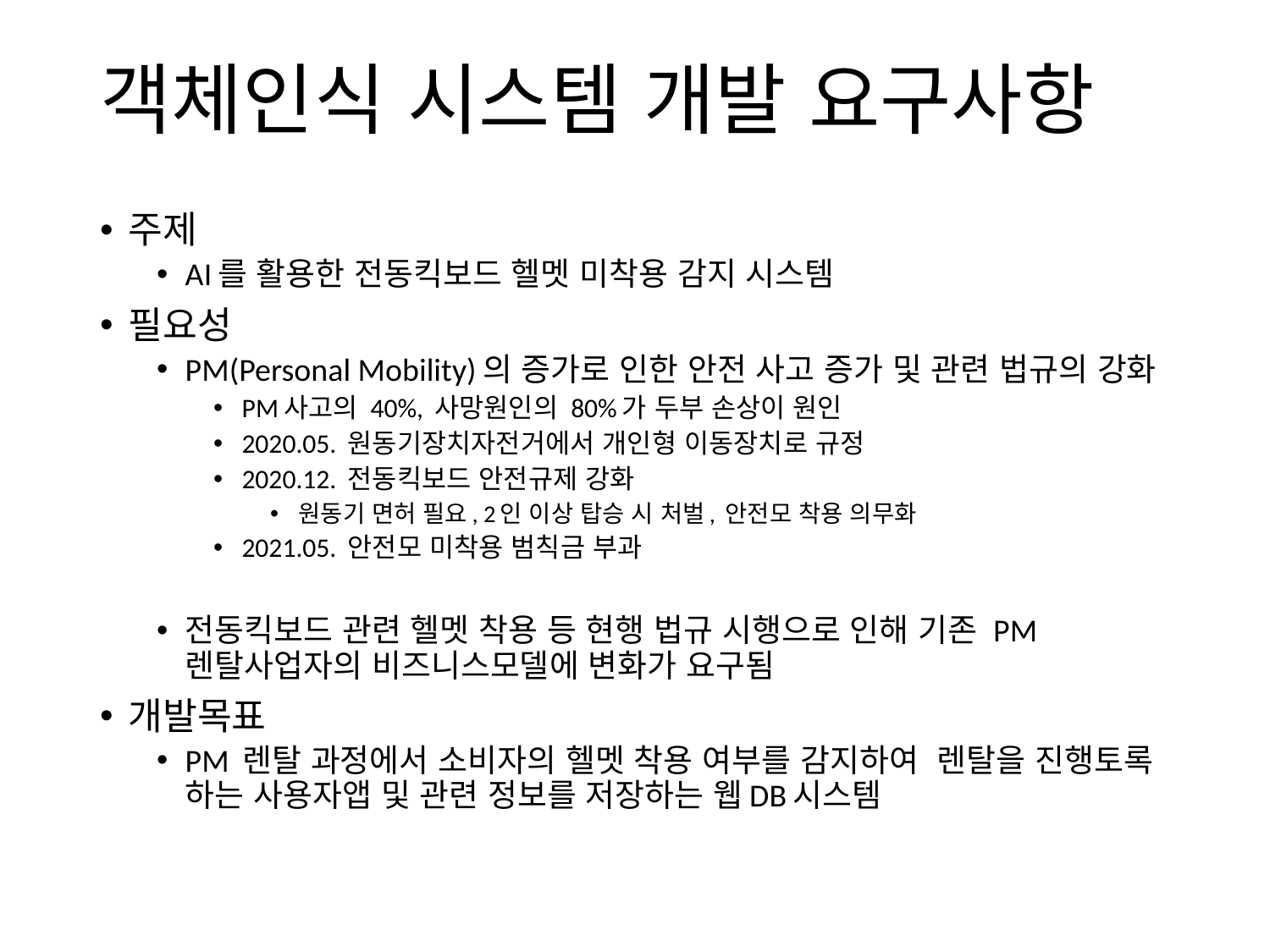

# 객체인식 시스템 개발 요구사항
주제
AI를 활용한 전동킥보드 헬멧 미착용 감지 시스템
필요성
PM(Personal Mobility)의 증가로 인한 안전 사고 증가 및 관련 법규의 강화
PM사고의 40%, 사망원인의 80%가 두부 손상이 원인
2020.05. 원동기장치자전거에서 개인형 이동장치로 규정
2020.12. 전동킥보드 안전규제 강화
원동기 면허 필요, 2인 이상 탑승 시 처벌, 안전모 착용 의무화
2021.05. 안전모 미착용 범칙금 부과

전동킥보드 관련 헬멧 착용 등 현행 법규 시행으로 인해 기존 PM렌탈사업자의 비즈니스모델에 변화가 요구됨
개발목표
PM 렌탈 과정에서 소비자의 헬멧 착용 여부를 감지하여  렌탈을 진행토록 하는 사용자앱 및 관련 정보를 저장하는 웹DB시스템